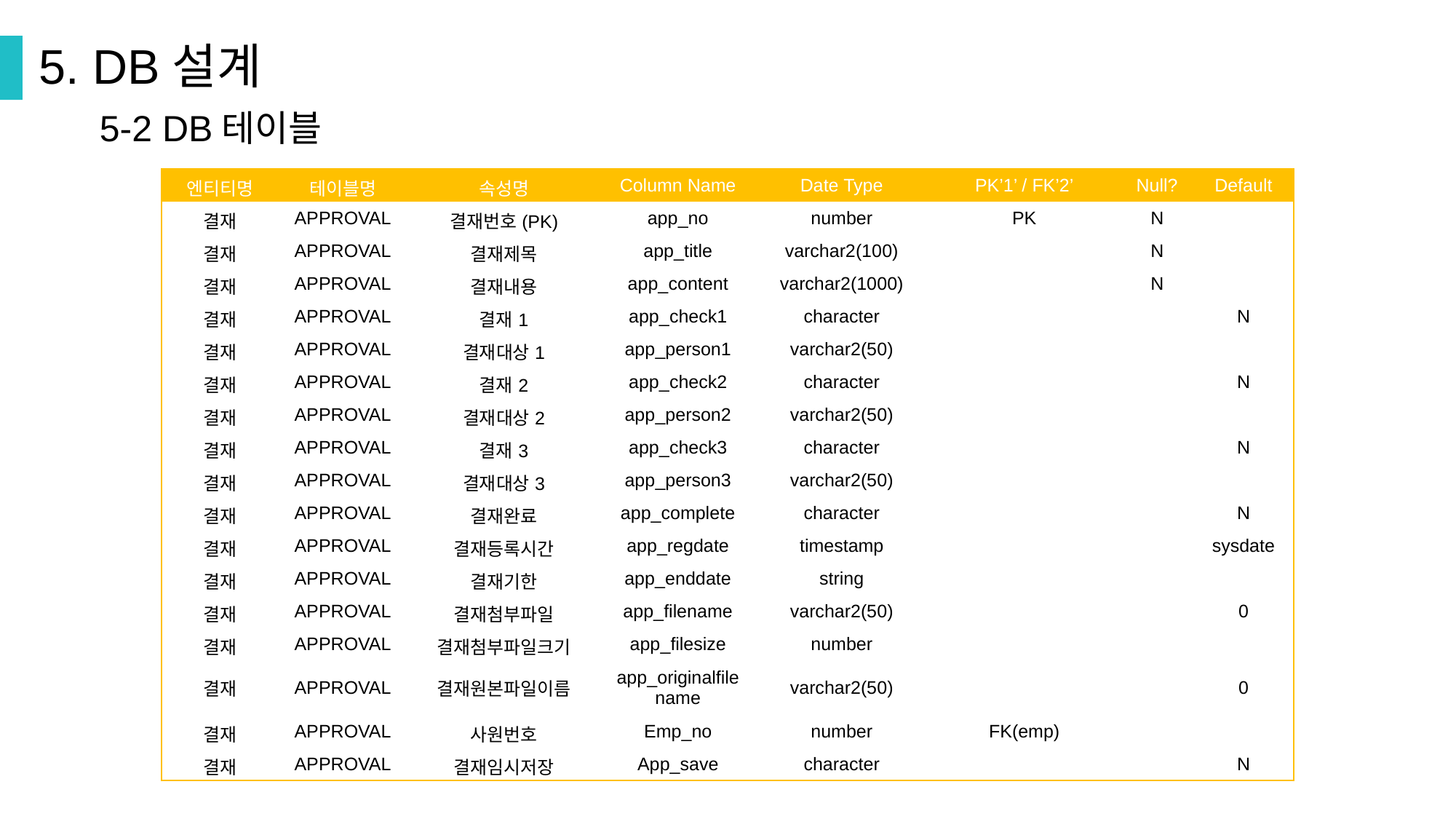

5. DB설계

5-2 DB테이블
| 엔티티명 | 테이블명 | 속성명 | Column Name | Date Type | PK’1’ / FK’2’ | Null? | Default |
| --- | --- | --- | --- | --- | --- | --- | --- |
| 결재 | APPROVAL | 결재번호(PK) | app\_no | number | PK | N |  |
| 결재 | APPROVAL | 결재제목 | app\_title | varchar2(100) |  | N |  |
| 결재 | APPROVAL | 결재내용 | app\_content | varchar2(1000) |  | N |  |
| 결재 | APPROVAL | 결재1 | app\_check1 | character |  |  | N |
| 결재 | APPROVAL | 결재대상1 | app\_person1 | varchar2(50) |  |  |  |
| 결재 | APPROVAL | 결재2 | app\_check2 | character |  |  | N |
| 결재 | APPROVAL | 결재대상2 | app\_person2 | varchar2(50) |  |  |  |
| 결재 | APPROVAL | 결재3 | app\_check3 | character |  |  | N |
| 결재 | APPROVAL | 결재대상3 | app\_person3 | varchar2(50) |  |  |  |
| 결재 | APPROVAL | 결재완료 | app\_complete | character |  |  | N |
| 결재 | APPROVAL | 결재등록시간 | app\_regdate | timestamp |  |  | sysdate |
| 결재 | APPROVAL | 결재기한 | app\_enddate | string |  |  |  |
| 결재 | APPROVAL | 결재첨부파일 | app\_filename | varchar2(50) |  |  | 0 |
| 결재 | APPROVAL | 결재첨부파일크기 | app\_filesize | number |  |  |  |
| 결재 | APPROVAL | 결재원본파일이름 | app\_originalfilename | varchar2(50) |  |  | 0 |
| 결재 | APPROVAL | 사원번호 | Emp\_no | number | FK(emp) |  |  |
| 결재 | APPROVAL | 결재임시저장 | App\_save | character |  |  | N |